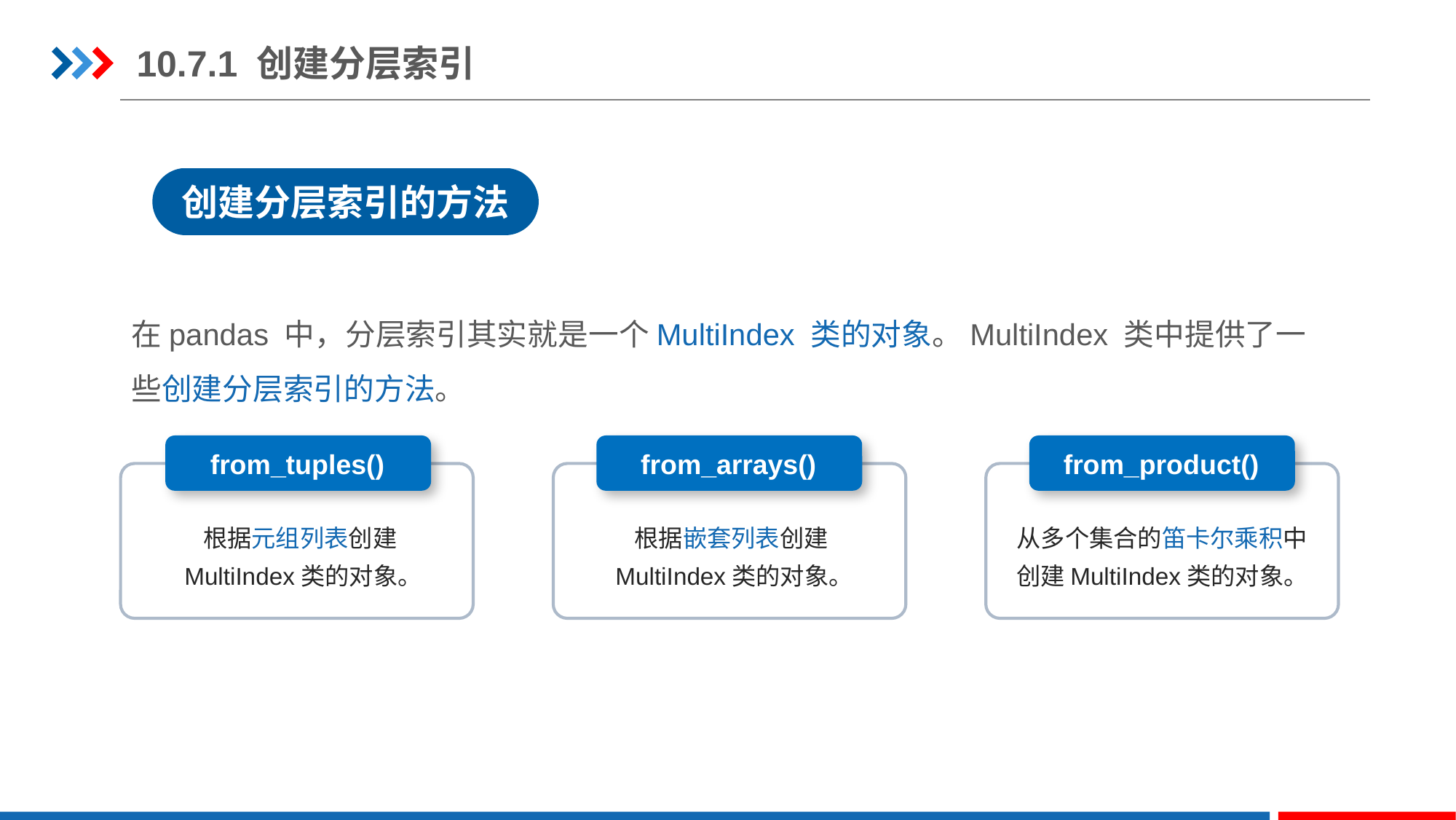

10.7.1 创建分层索引
创建分层索引的方法
在pandas 中，分层索引其实就是一个MultiIndex 类的对象。MultiIndex 类中提供了一些创建分层索引的方法。

from_tuples()

根据元组列表创建MultiIndex类的对象。

from_arrays()

根据嵌套列表创建MultiIndex类的对象。

from_product()

从多个集合的笛卡尔乘积中创建MultiIndex类的对象。